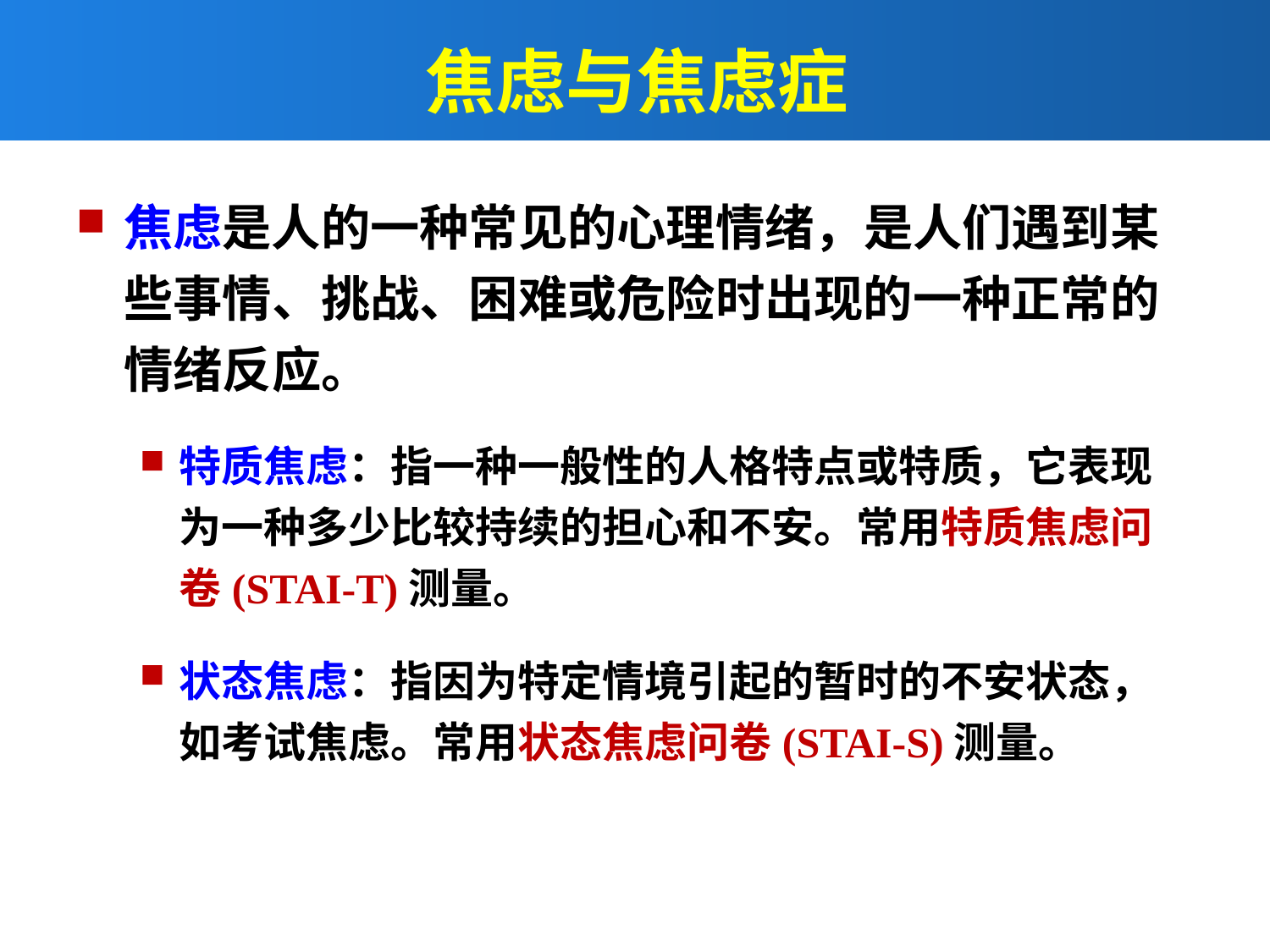

# 焦虑与焦虑症
焦虑是人的一种常见的心理情绪，是人们遇到某些事情、挑战、困难或危险时出现的一种正常的情绪反应。
特质焦虑：指一种一般性的人格特点或特质，它表现为一种多少比较持续的担心和不安。常用特质焦虑问卷(STAI-T)测量。
状态焦虑：指因为特定情境引起的暂时的不安状态，如考试焦虑。常用状态焦虑问卷(STAI-S)测量。